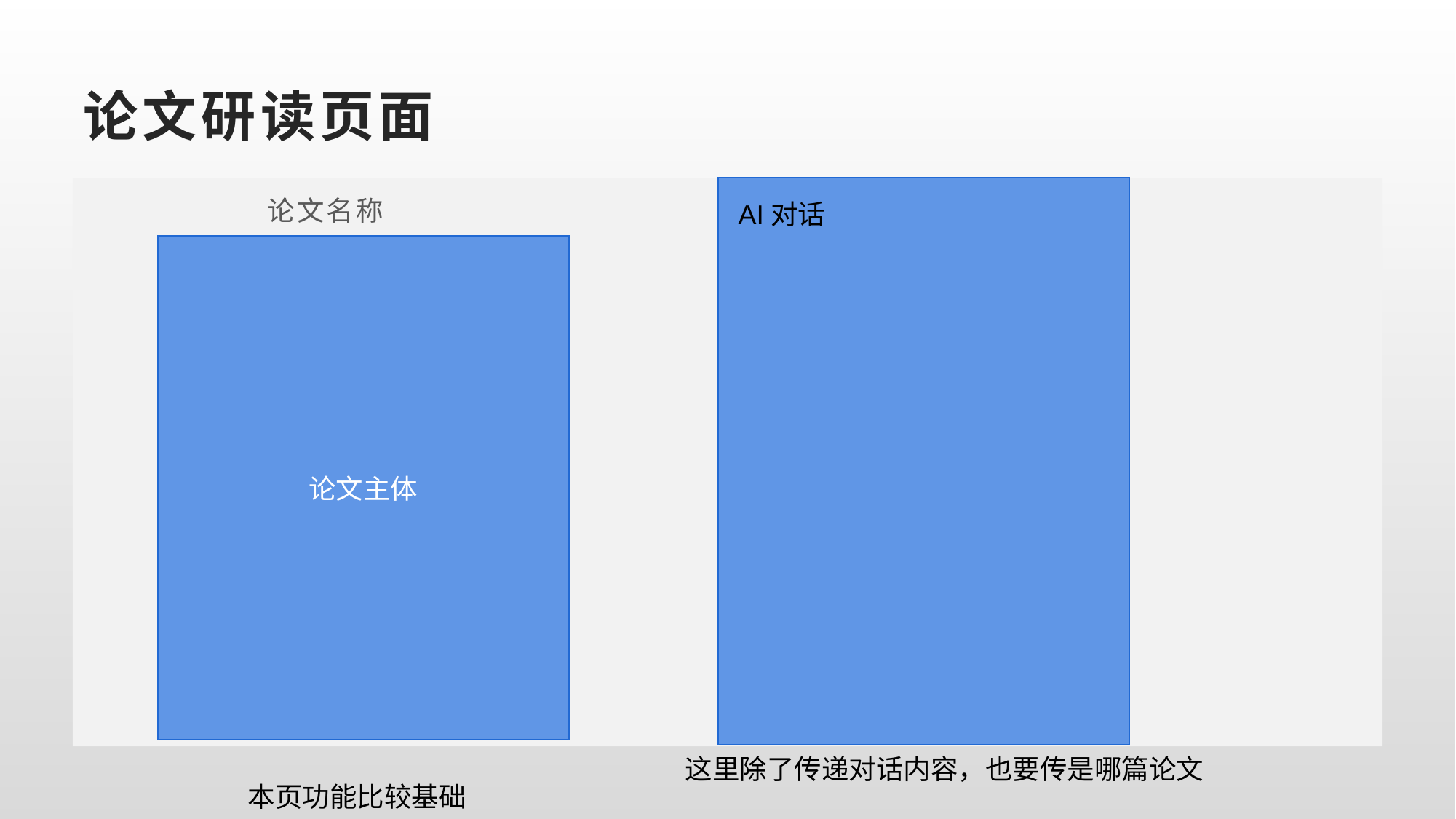

# 论文研读页面

                     论文名称

AI对话
论文主体
这里除了传递对话内容，也要传是哪篇论文
本页功能比较基础